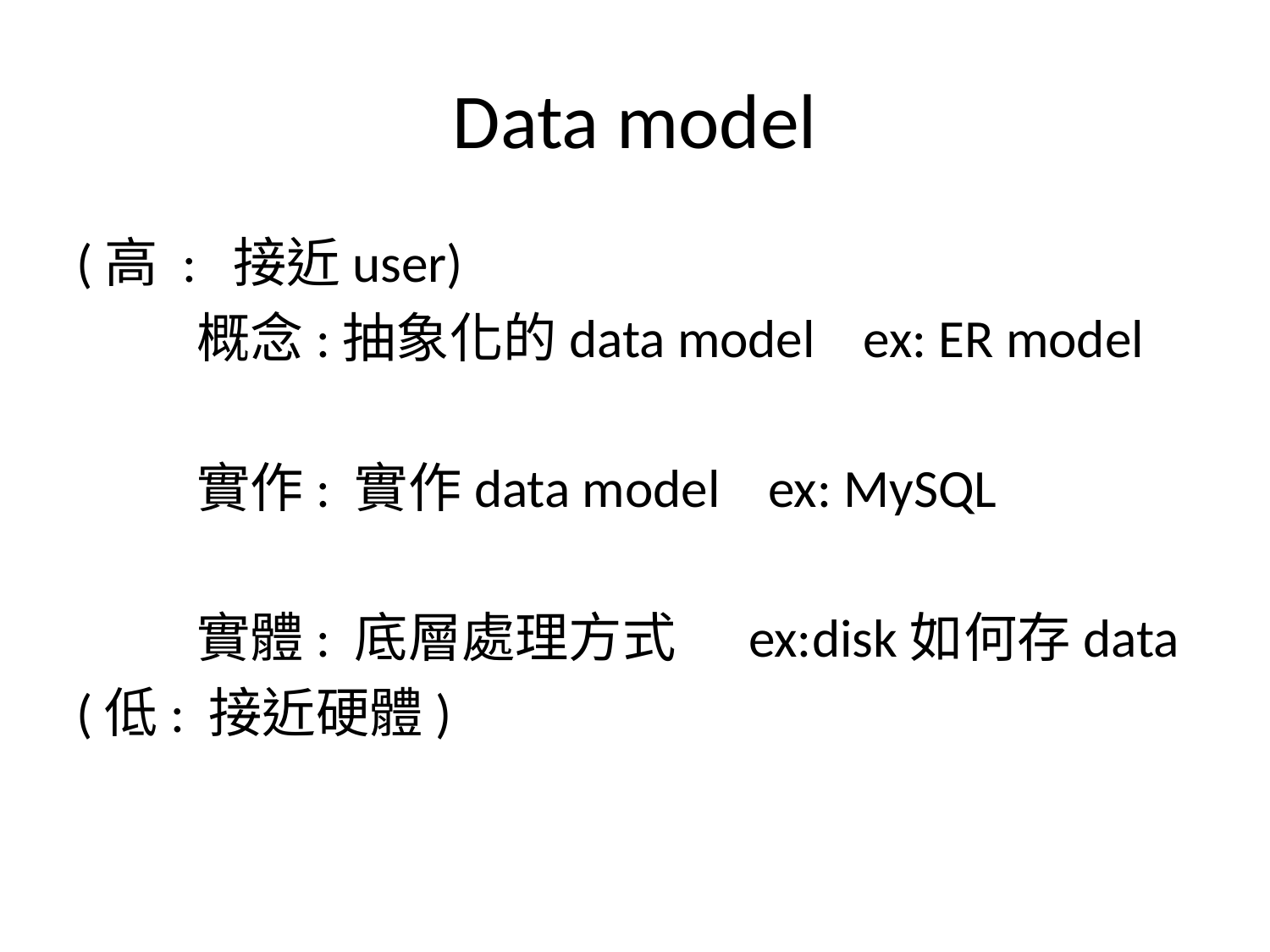

# Data model
(高 :  接近user)
	概念:抽象化的data model    ex: ER model

	實作: 實作data model    ex: MySQL

	實體: 底層處理方式     ex:disk如何存data
(低: 接近硬體)